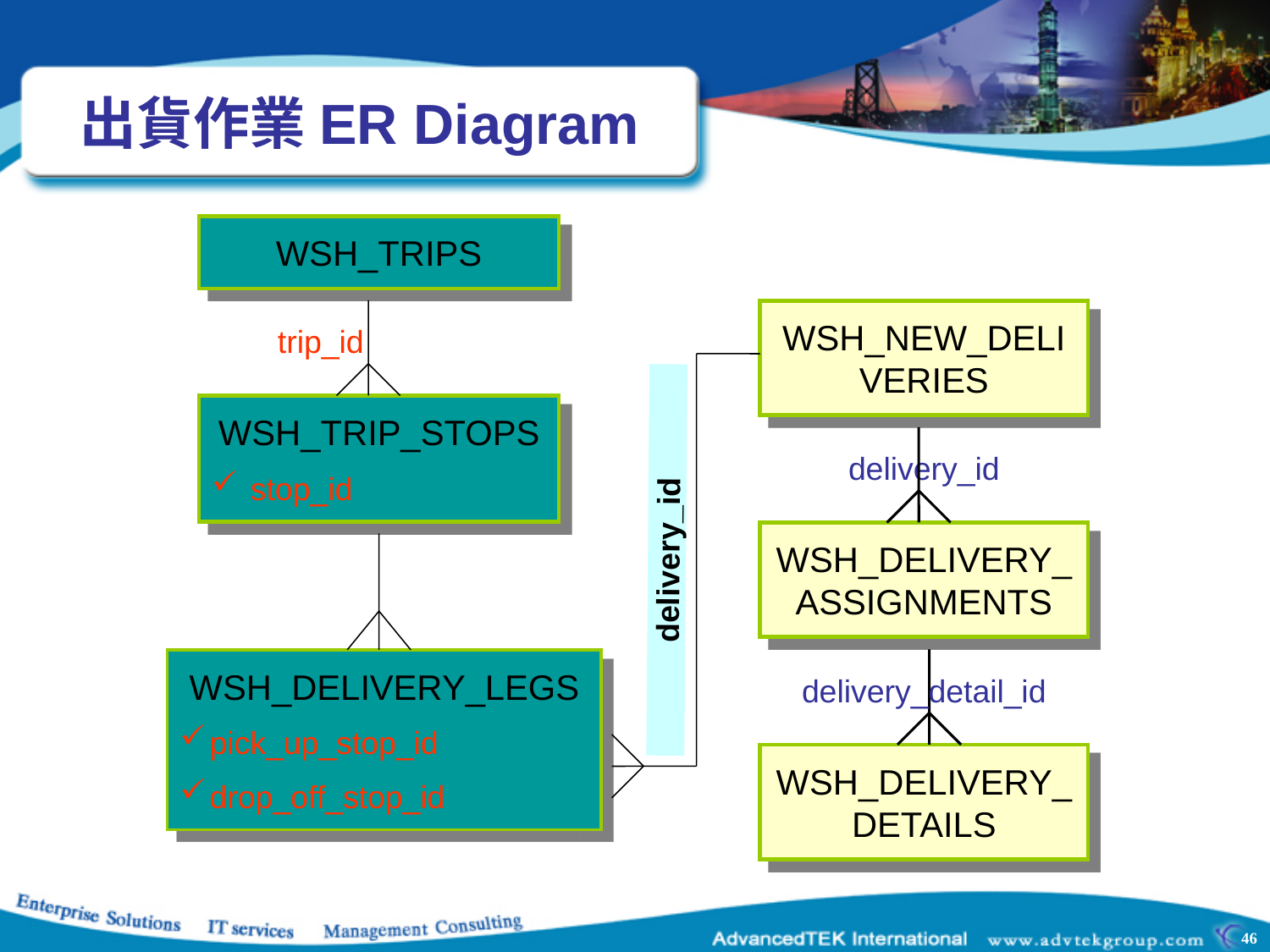

# 出貨作業ER Diagram
WSH_TRIPS

WSH_NEW_DELIVERIES
trip_id

WSH_TRIP_STOPS
 stop_id

delivery_id
WSH_DELIVERY_ASSIGNMENTS

delivery_id

WSH_DELIVERY_LEGS
pick_up_stop_id
drop_off_stop_id
delivery_detail_id

WSH_DELIVERY_DETAILS

46